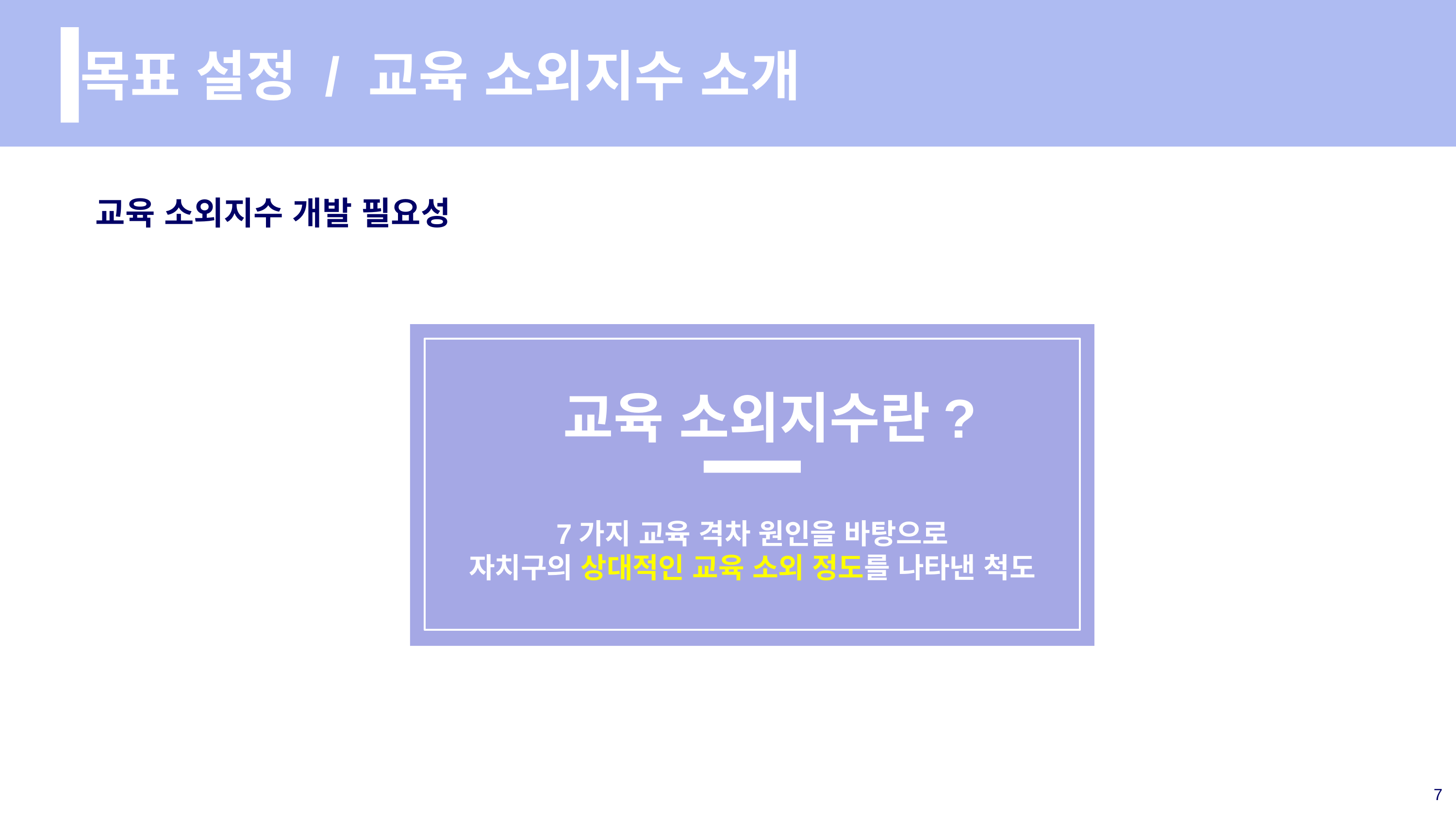

목표 설정 / 교육 소외지수 소개
교육 소외지수 개발 필요성

교육 소외지수란?

7가지 교육 격차 원인을 바탕으로
자치구의 상대적인 교육 소외 정도를 나타낸 척도
7